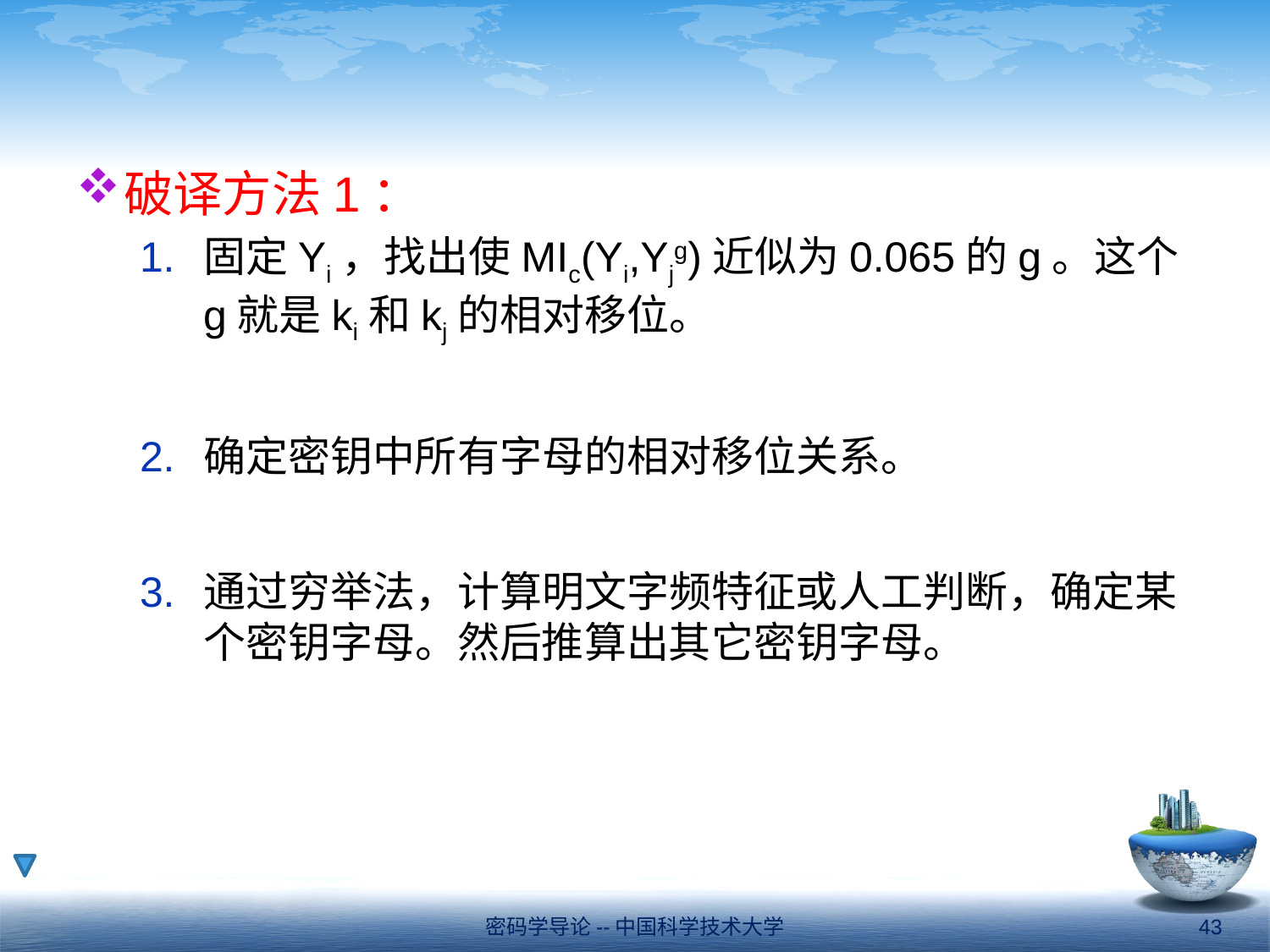

#
破译方法1：
固定Yi，找出使MIc(Yi,Yjg)近似为0.065的g。这个g就是ki和kj的相对移位。

确定密钥中所有字母的相对移位关系。

通过穷举法，计算明文字频特征或人工判断，确定某个密钥字母。然后推算出其它密钥字母。

密码学导论--中国科学技术大学
43